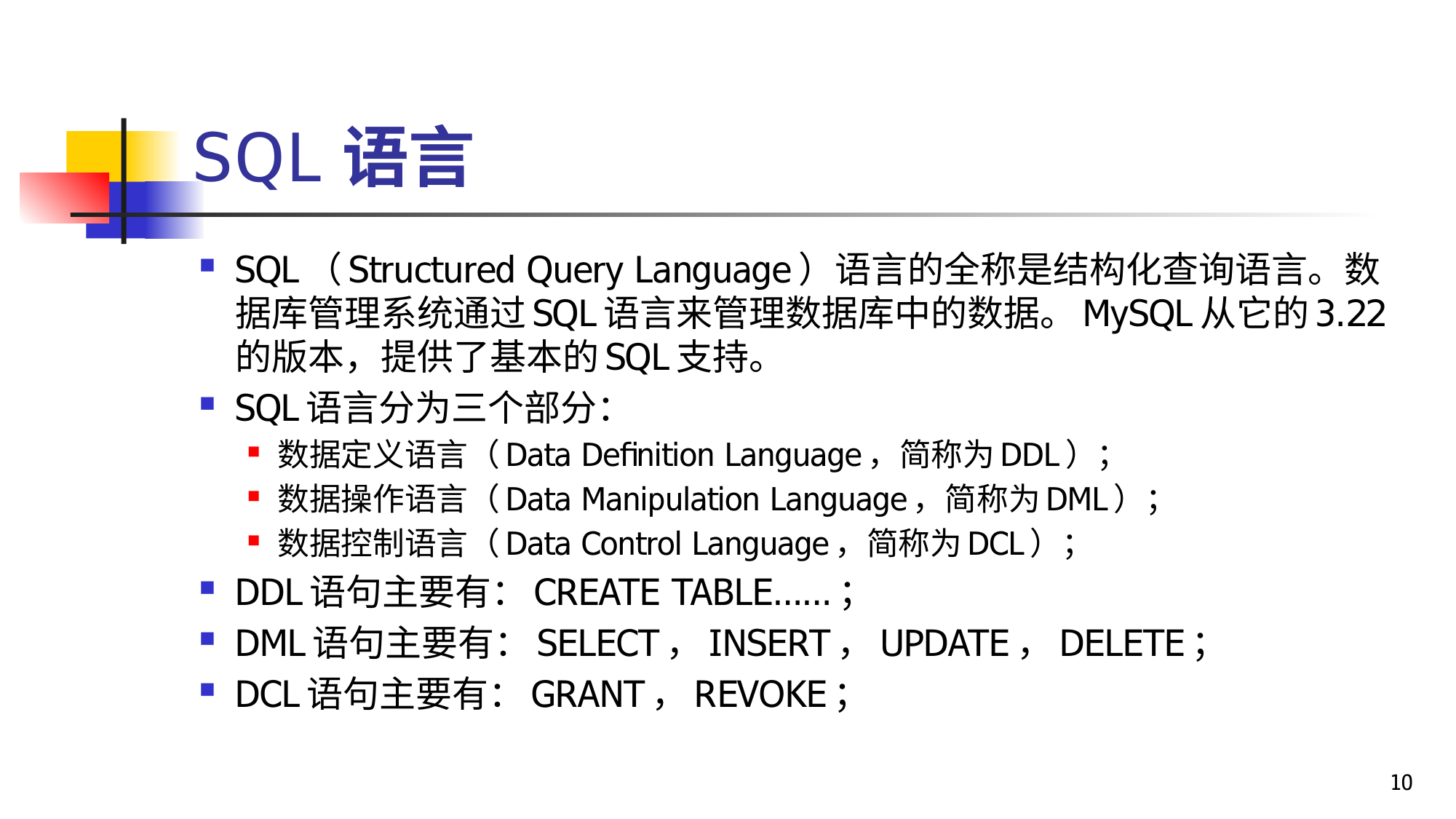

# SQL语言
SQL（Structured Query Language）语言的全称是结构化查询语言。数据库管理系统通过SQL语言来管理数据库中的数据。MySQL从它的3.22的版本，提供了基本的SQL支持。
SQL语言分为三个部分：
数据定义语言（Data Definition Language，简称为DDL）；
数据操作语言（Data Manipulation Language，简称为DML）；
数据控制语言（Data Control Language，简称为DCL）；
DDL语句主要有：CREATE TABLE……；
DML语句主要有：SELECT，INSERT，UPDATE，DELETE；
DCL语句主要有：GRANT，REVOKE；

10